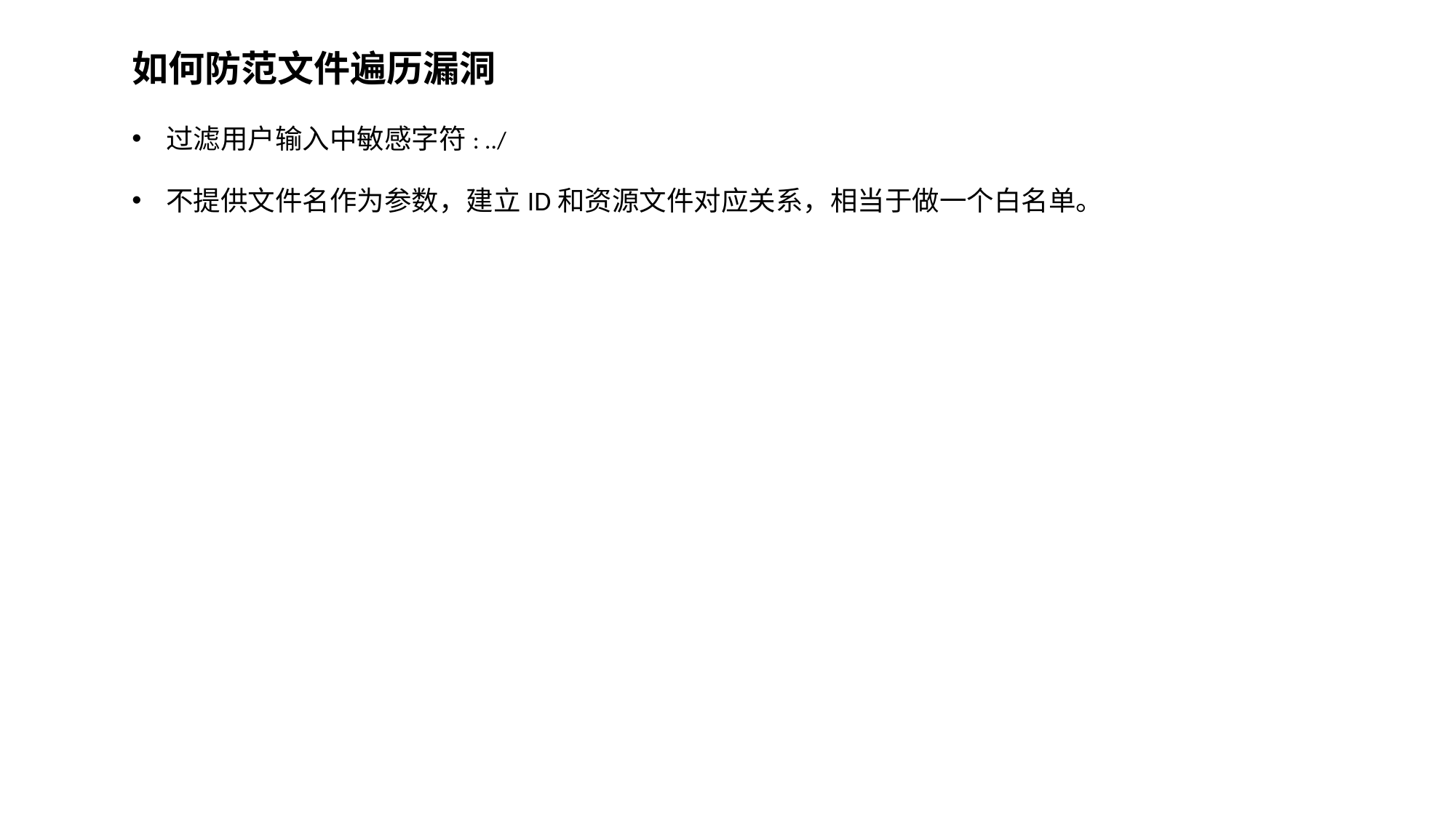

如何防范文件遍历漏洞

过滤用户输入中敏感字符: ../

不提供文件名作为参数，建立ID和资源文件对应关系，相当于做一个白名单。